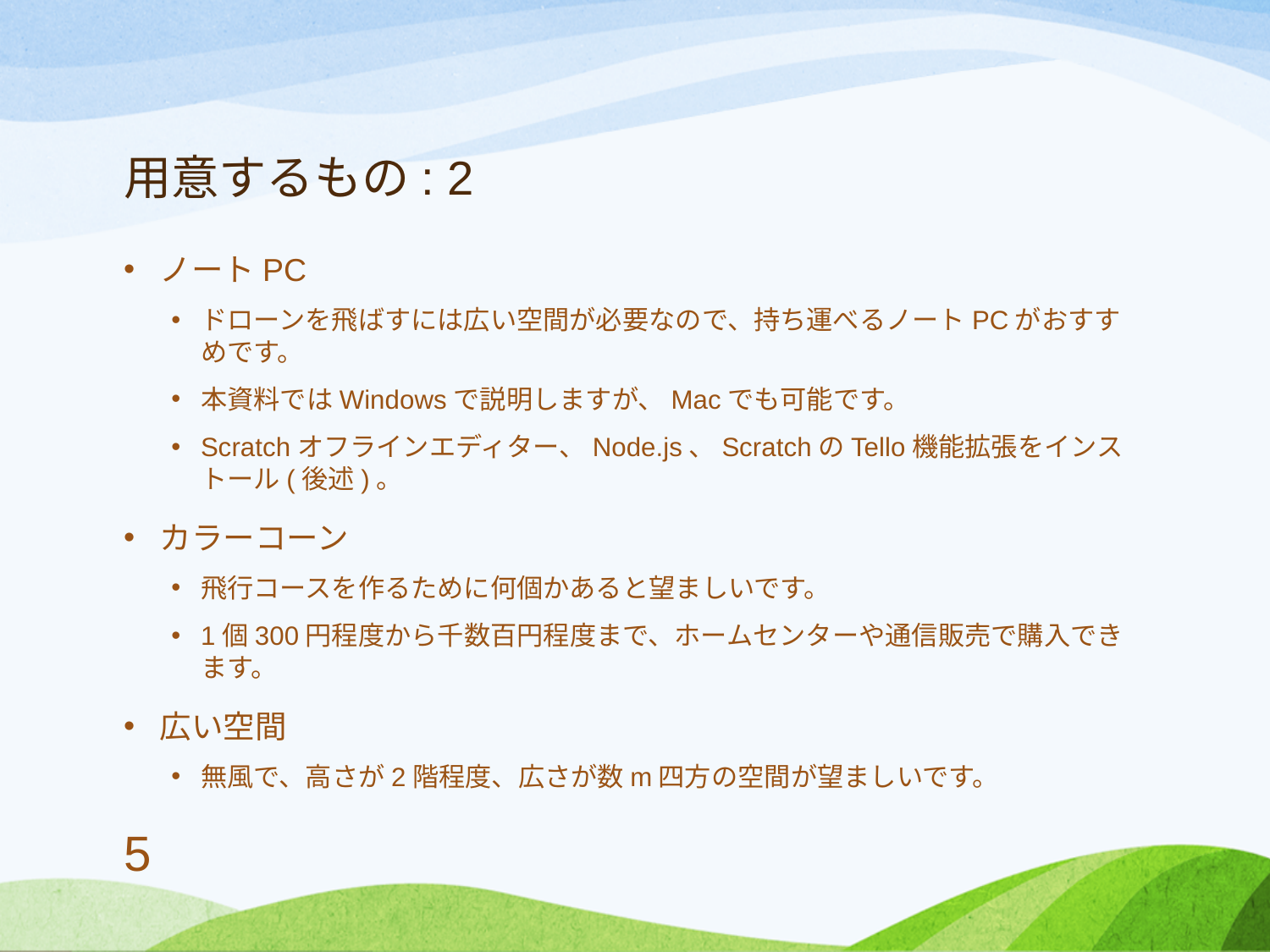

# 用意するもの: 2
ノートPC
ドローンを飛ばすには広い空間が必要なので、持ち運べるノートPCがおすすめです。
本資料ではWindowsで説明しますが、Macでも可能です。
Scratchオフラインエディター、Node.js、ScratchのTello機能拡張をインストール(後述)。
カラーコーン
飛行コースを作るために何個かあると望ましいです。
1個300円程度から千数百円程度まで、ホームセンターや通信販売で購入できます。
広い空間
無風で、高さが2階程度、広さが数m四方の空間が望ましいです。
5